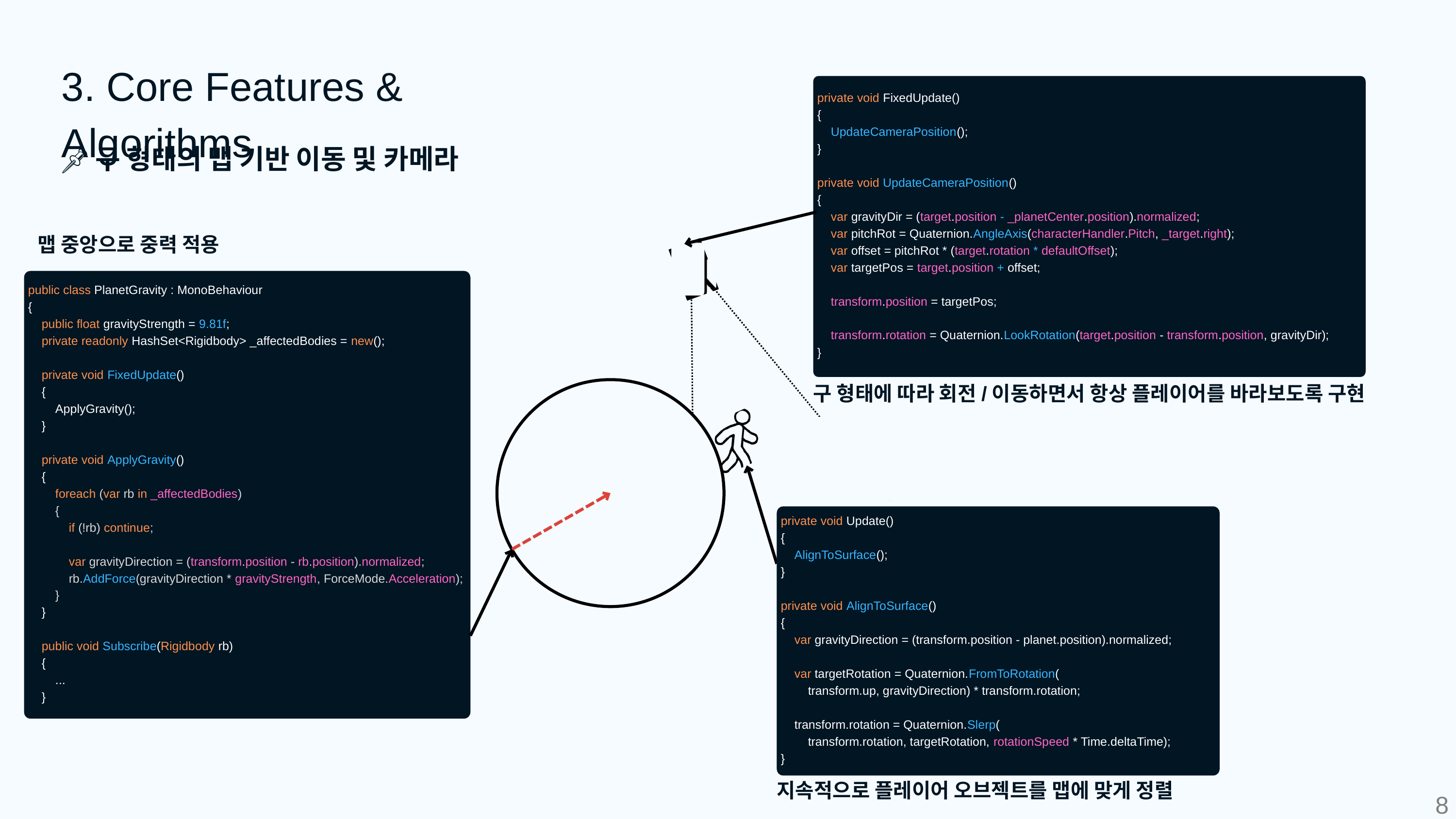

3. Core Features & Algorithms

private void FixedUpdate()
{
    UpdateCameraPosition();
}

private void UpdateCameraPosition()
{
    var gravityDir = (target.position - _planetCenter.position).normalized;
    var pitchRot = Quaternion.AngleAxis(characterHandler.Pitch, _target.right);
    var offset = pitchRot * (target.rotation * defaultOffset);
    var targetPos = target.position + offset;

    transform.position = targetPos;

    transform.rotation = Quaternion.LookRotation(target.position - transform.position, gravityDir);
}
📌구 형태의 맵 기반 이동 및 카메라

맵 중앙으로 중력 적용

public class PlanetGravity : MonoBehaviour
{
    public float gravityStrength = 9.81f;
    private readonly HashSet<Rigidbody> _affectedBodies = new();

    private void FixedUpdate()
    {
        ApplyGravity();
    }

    private void ApplyGravity()
    {
        foreach (var rb in _affectedBodies)
        {
            if (!rb) continue;

            var gravityDirection = (transform.position - rb.position).normalized;
            rb.AddForce(gravityDirection * gravityStrength, ForceMode.Acceleration);
        }
    }

    public void Subscribe(Rigidbody rb)
    {
        ...
    }
구 형태에 따라 회전/이동하면서 항상 플레이어를 바라보도록 구현

private void Update()
{
    AlignToSurface();
}

private void AlignToSurface()
{
    var gravityDirection = (transform.position - planet.position).normalized;

    var targetRotation = Quaternion.FromToRotation(
        transform.up, gravityDirection) * transform.rotation;

    transform.rotation = Quaternion.Slerp(
        transform.rotation, targetRotation, rotationSpeed * Time.deltaTime);
}

구독 방식 적용
지속적으로 플레이어 오브젝트를 맵에 맞게 정렬
8